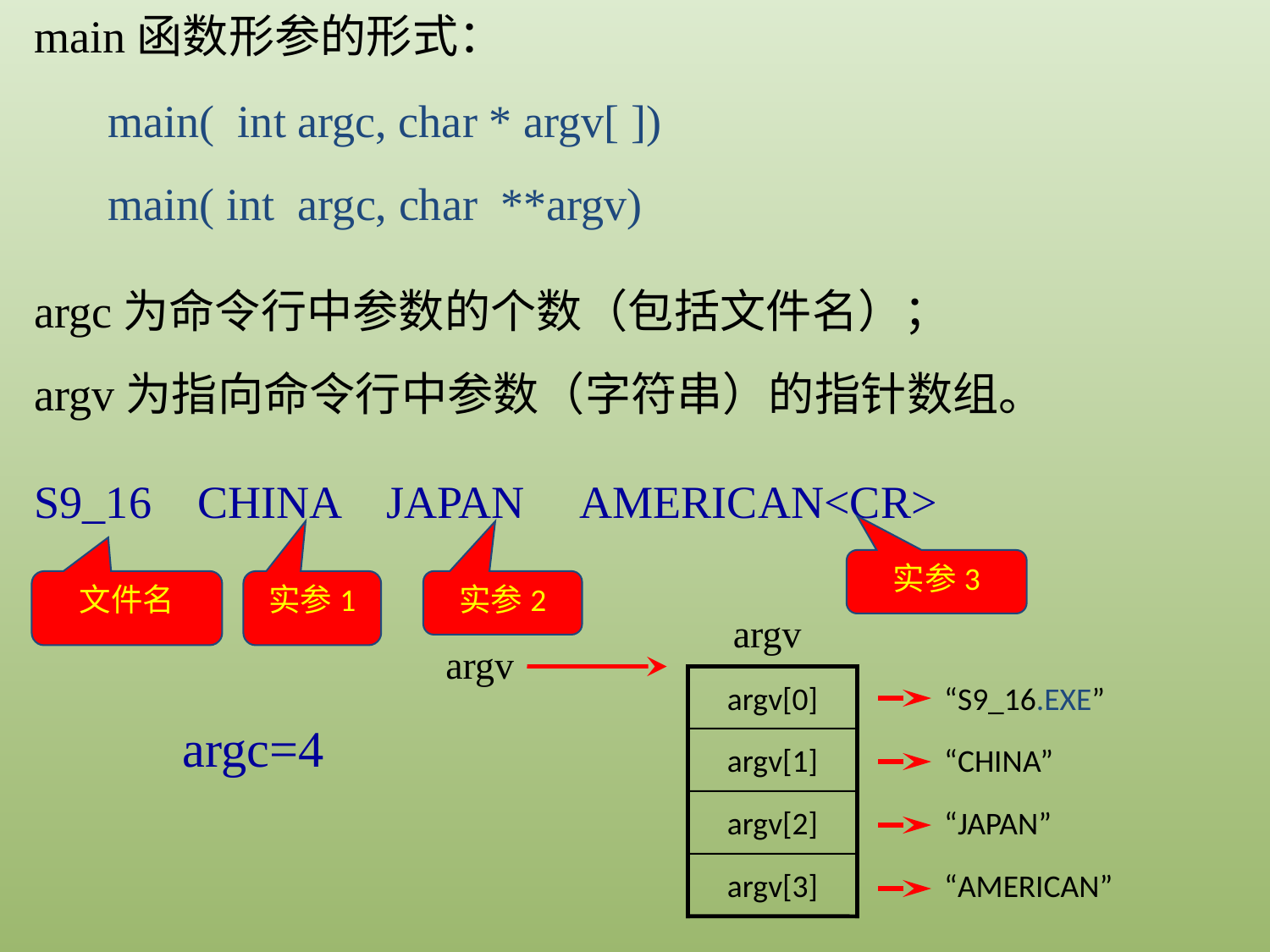

main函数形参的形式：
main(  int argc, char * argv[ ])
main( int  argc, char  **argv)
argc为命令行中参数的个数（包括文件名）；
argv为指向命令行中参数（字符串）的指针数组。
S9_16    CHINA    JAPAN     AMERICAN<CR>
实参3
文件名
实参1
实参2
argv
argv[0]

“S9_16.EXE”

argv[1]

“CHINA”

argv[2]

“JAPAN”

argv[3]

“AMERICAN”

argv

argc=4
529